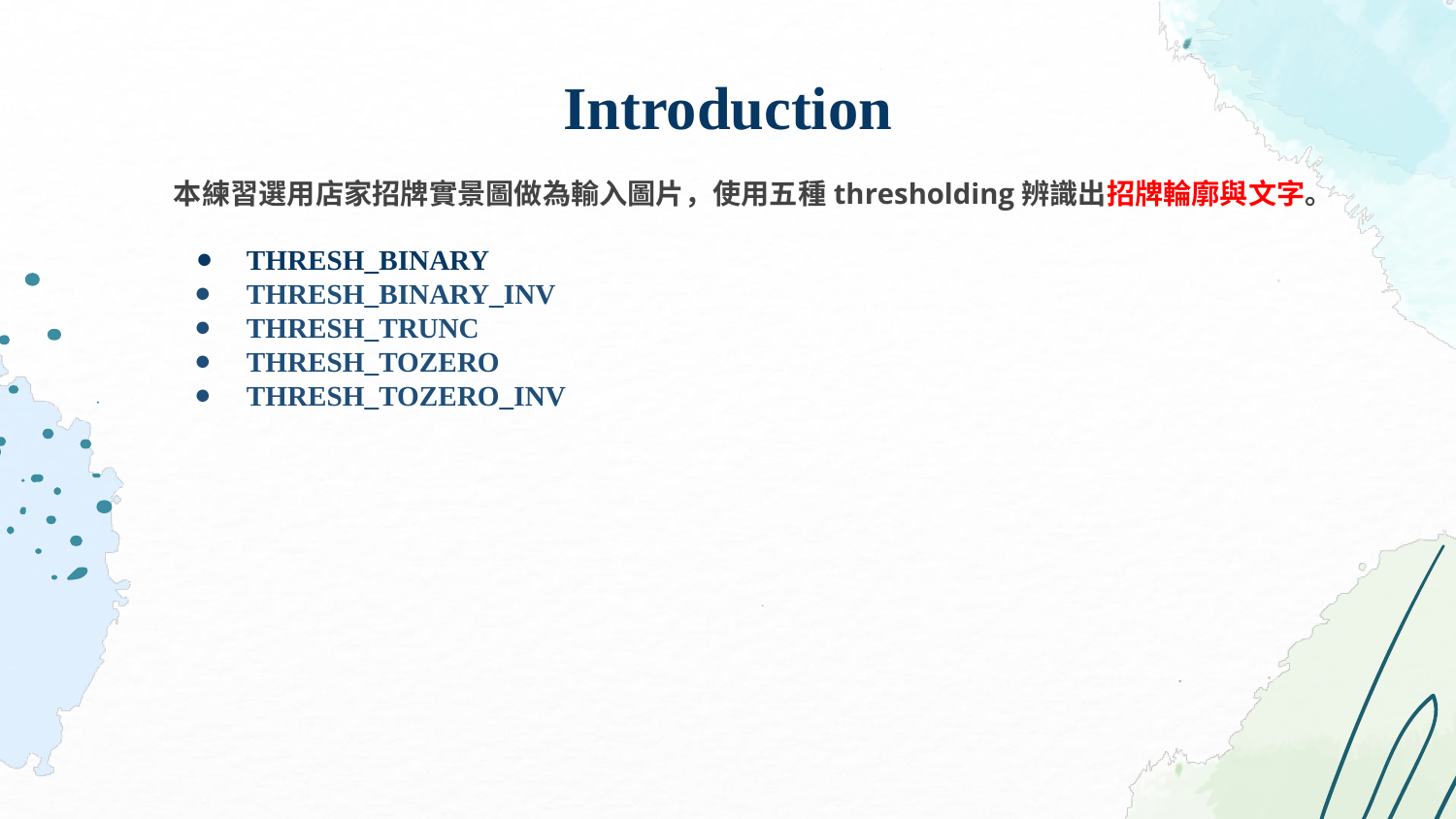

# Introduction
本練習選用店家招牌實景圖做為輸入圖片，使用五種thresholding辨識出招牌輪廓與文字。
THRESH_BINARY
THRESH_BINARY_INV
THRESH_TRUNC
THRESH_TOZERO
THRESH_TOZERO_INV